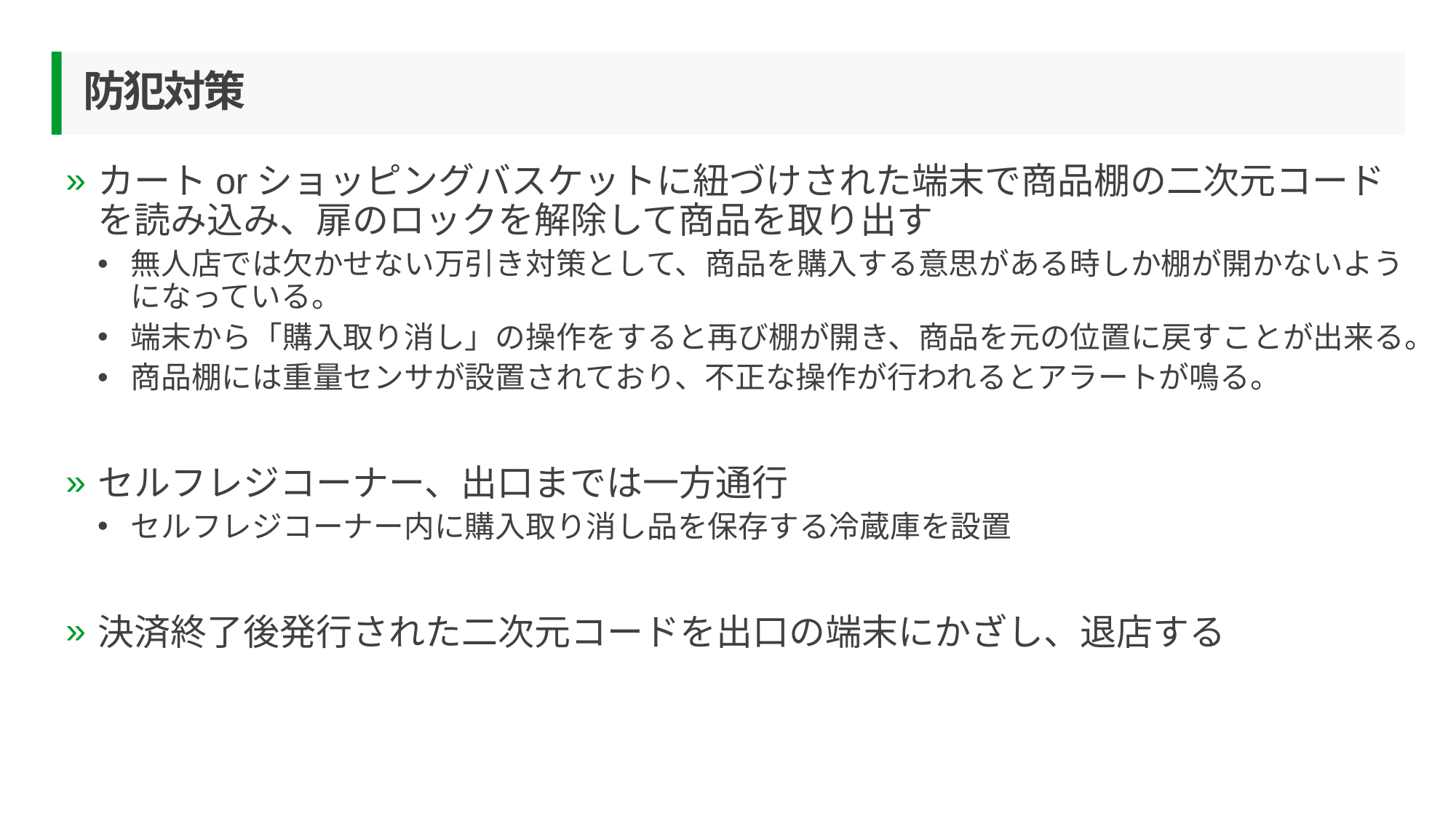

# 防犯対策
カートorショッピングバスケットに紐づけされた端末で商品棚の二次元コードを読み込み、扉のロックを解除して商品を取り出す
無人店では欠かせない万引き対策として、商品を購入する意思がある時しか棚が開かないようになっている。
端末から「購入取り消し」の操作をすると再び棚が開き、商品を元の位置に戻すことが出来る。
商品棚には重量センサが設置されており、不正な操作が行われるとアラートが鳴る。

セルフレジコーナー、出口までは一方通行
セルフレジコーナー内に購入取り消し品を保存する冷蔵庫を設置

決済終了後発行された二次元コードを出口の端末にかざし、退店する